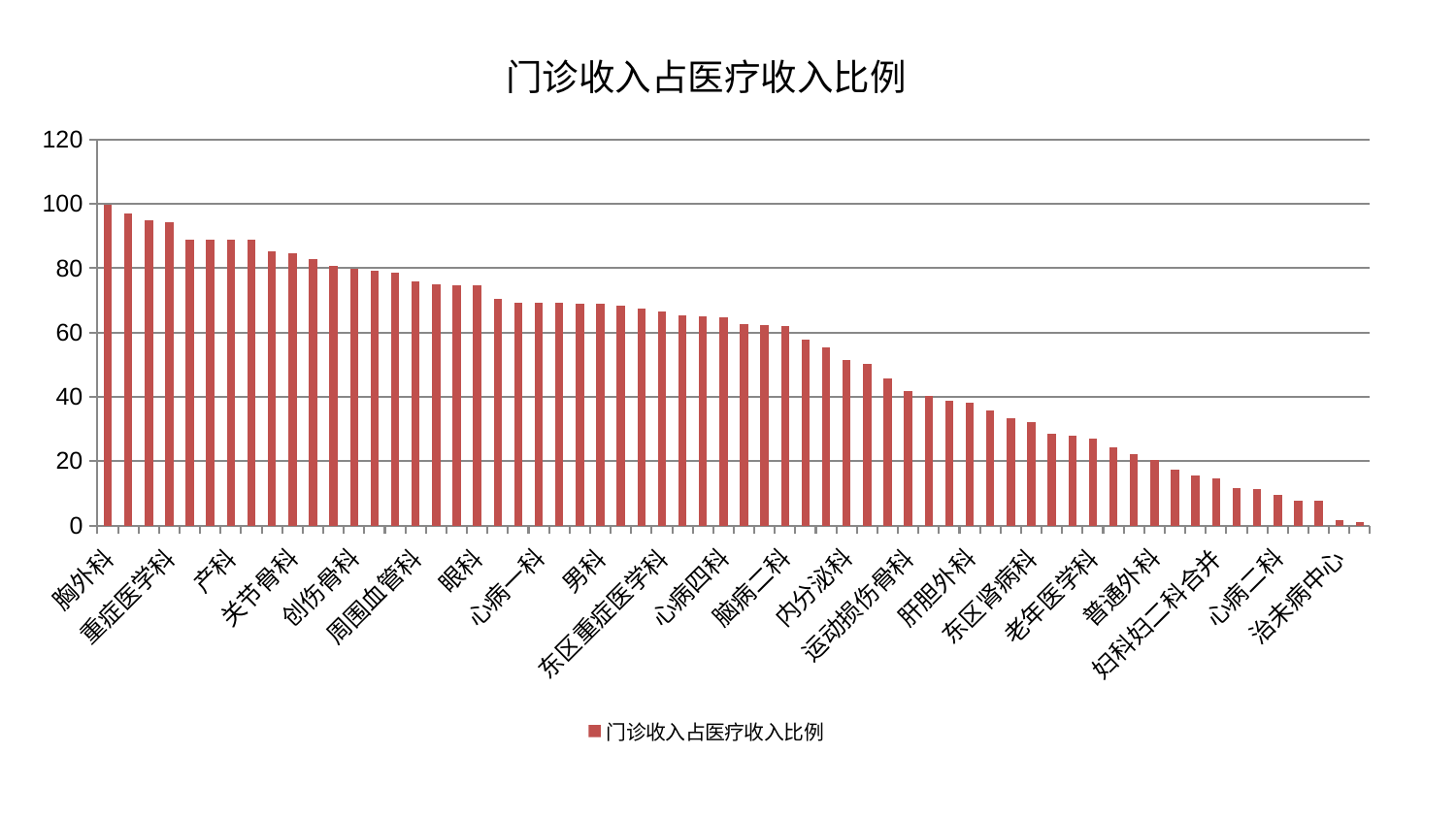

### Chart: 门诊收入占医疗收入比例

| Category | 门诊收入占医疗收入比例 |
|---|---|
| 胸外科 | 99.73136667818561 |
| 医院 | 97.06762871954966 |
| 肛肠科 | 94.98002353439622 |
| 重症医学科 | 94.34290393540294 |
| 消化内科 | 89.00178954845303 |
| 身心医学科 | 88.97397152541518 |
| 产科 | 88.92784011157777 |
| 推拿科 | 88.88099565781673 |
| 脊柱骨科 | 85.27110008410193 |
| 关节骨科 | 84.63207085718577 |
| 妇二科 | 82.93457662904417 |
| 风湿病科 | 80.87732521254532 |
| 创伤骨科 | 79.72774187757874 |
| 小儿推拿科 | 79.18629461057085 |
| 肝病科 | 78.60413704631206 |
| 周围血管科 | 75.8001266449875 |
| 中医外治中心 | 74.89756838247396 |
| 骨科 | 74.78991820998633 |
| 眼科 | 74.77385781187526 |
| 呼吸内科 | 70.42722284690952 |
| 肿瘤内科 | 69.39705763146782 |
| 心病一科 | 69.28658766459239 |
| 显微骨科 | 69.18617108961011 |
| 针灸科 | 68.84709150798611 |
| 男科 | 68.84331520681279 |
| 心血管内科 | 68.44996650731521 |
| 肾脏内科 | 67.52377222192582 |
| 东区重症医学科 | 66.42930770828362 |
| 血液科 | 65.44872640878327 |
| 中医经典科 | 64.93520592411464 |
| 心病四科 | 64.62588643788875 |
| 神经内科 | 62.63997947418136 |
| 泌尿外科 | 62.4267218539206 |
| 脑病二科 | 62.12047605169258 |
| 脾胃科消化科合并 | 57.84953385787275 |
| 乳腺甲状腺外科 | 55.50241437269818 |
| 内分泌科 | 51.55052700014042 |
| 口腔科 | 50.22978059422745 |
| 微创骨科 | 45.74462259797474 |
| 运动损伤骨科 | 41.71143722221593 |
| 脾胃病科 | 40.215366639600724 |
| 心病三科 | 38.70469372571339 |
| 肝胆外科 | 38.29959313223501 |
| 小儿骨科 | 35.74603443788939 |
| 综合内科 | 33.30862798658365 |
| 东区肾病科 | 32.16449128621335 |
| 脑病一科 | 28.436174469185914 |
| 肾病科 | 27.848444470325195 |
| 老年医学科 | 27.01469832434722 |
| 康复科 | 24.28956357415679 |
| 妇科 | 22.32818624749875 |
| 普通外科 | 20.34529587496483 |
| 西区重症医学科 | 17.448490534454454 |
| 美容皮肤科 | 15.491105375781778 |
| 妇科妇二科合并 | 14.618889989067263 |
| 神经外科 | 11.492643093226418 |
| 脑病三科 | 11.279439189510377 |
| 心病二科 | 9.506187450719828 |
| 皮肤科 | 7.744599233356597 |
| 耳鼻喉科 | 7.574344411904055 |
| 治未病中心 | 1.6002160292059253 |
| 儿科 | 1.1618530286729767 |
272